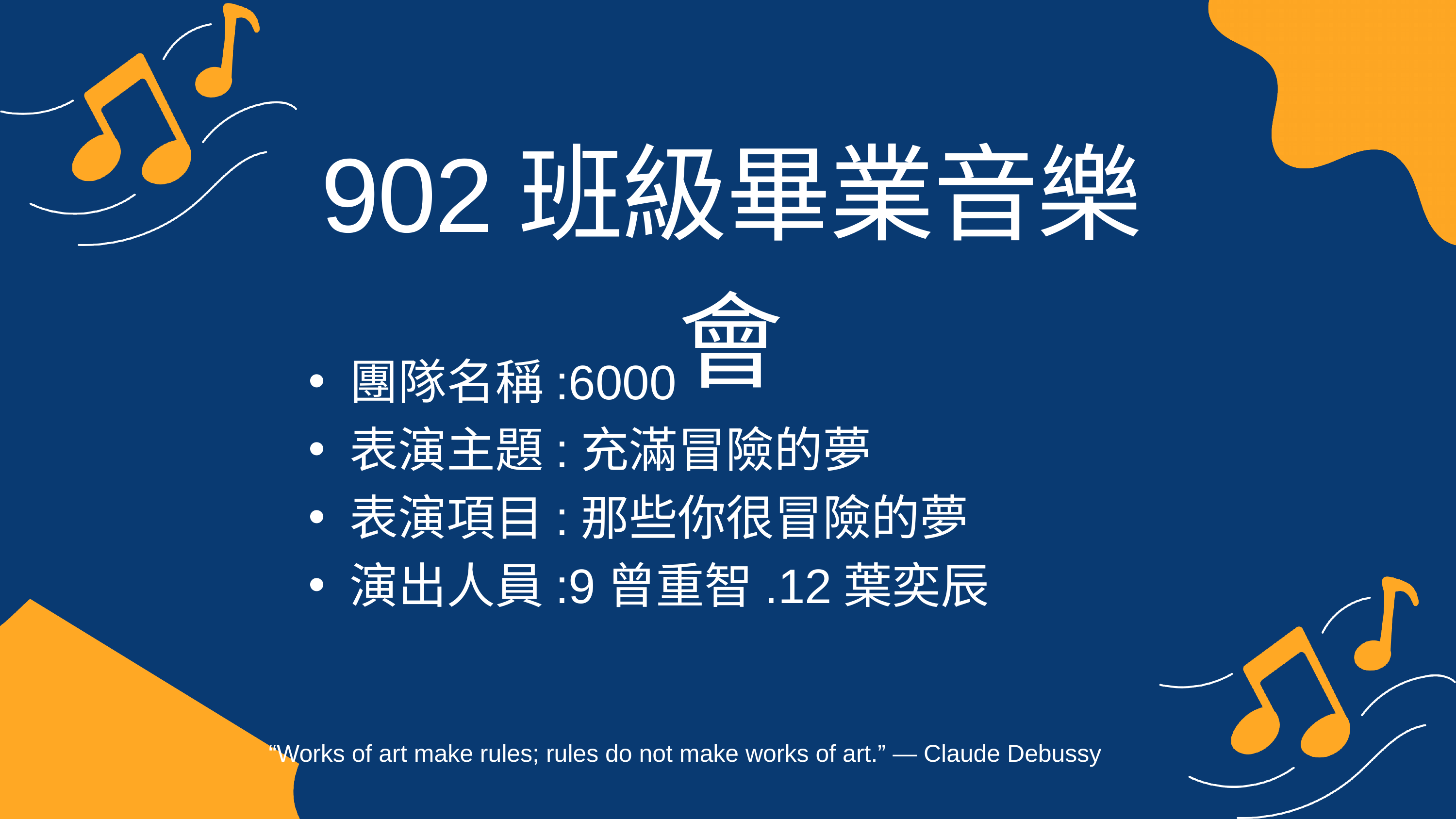

902班級畢業音樂會
團隊名稱:6000
表演主題:充滿冒險的夢
表演項目:那些你很冒險的夢
演出人員:9曾重智.12葉奕辰

“Works of art make rules; rules do not make works of art.” — Claude Debussy